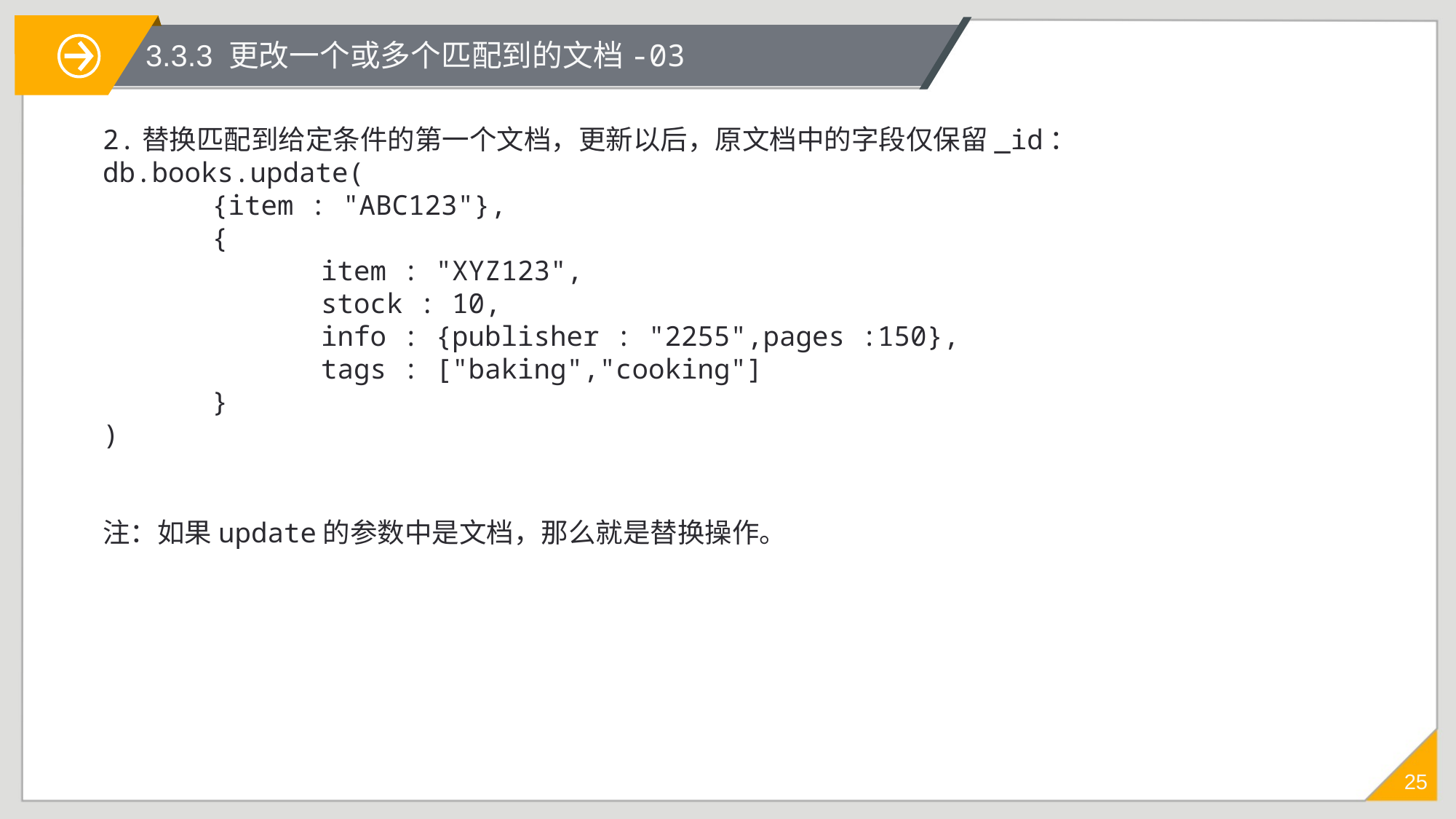

3.3.3 更改一个或多个匹配到的文档-03

2.替换匹配到给定条件的第一个文档，更新以后，原文档中的字段仅保留_id：
db.books.update(
	{item : "ABC123"},
	{
		item : "XYZ123",
		stock : 10,
		info : {publisher : "2255",pages :150},
		tags : ["baking","cooking"]
	}
)

注：如果update的参数中是文档，那么就是替换操作。